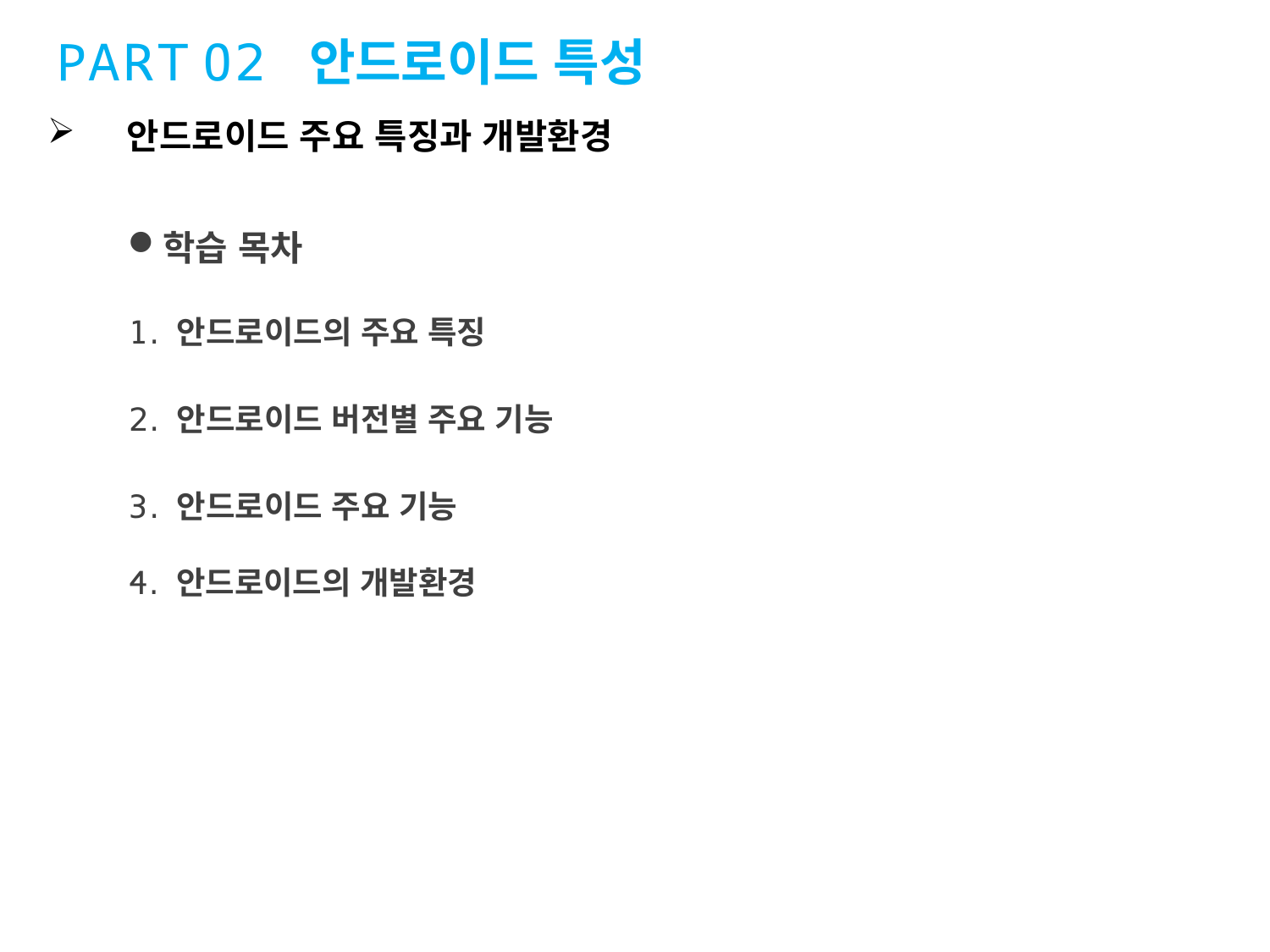

PART 02  안드로이드 특성
안드로이드 주요 특징과 개발환경
학습 목차
1. 안드로이드의 주요 특징
2. 안드로이드 버전별 주요 기능
3. 안드로이드 주요 기능

4. 안드로이드의 개발환경